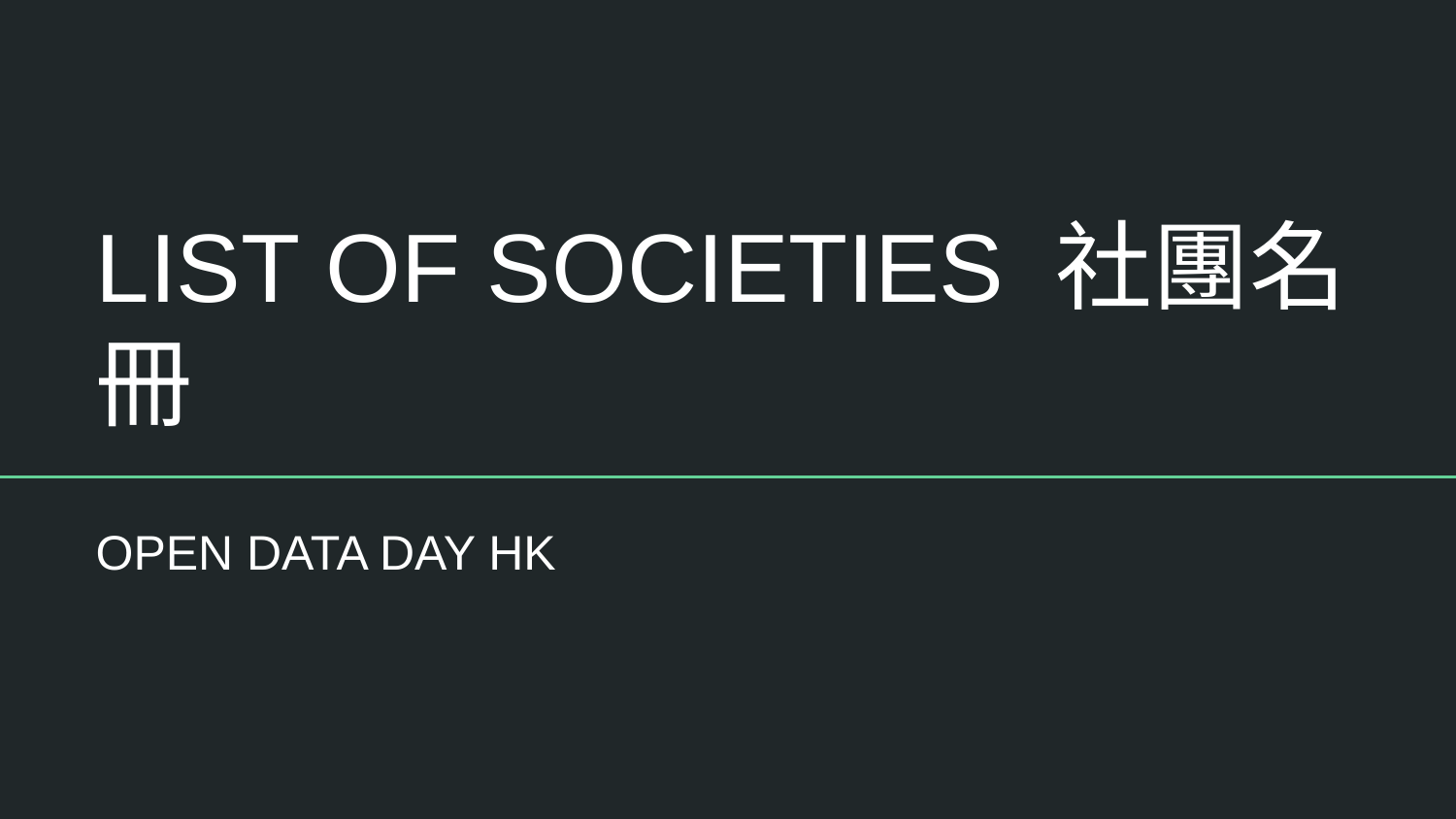

# LIST OF SOCIETIES 社團名冊
OPEN DATA DAY HK